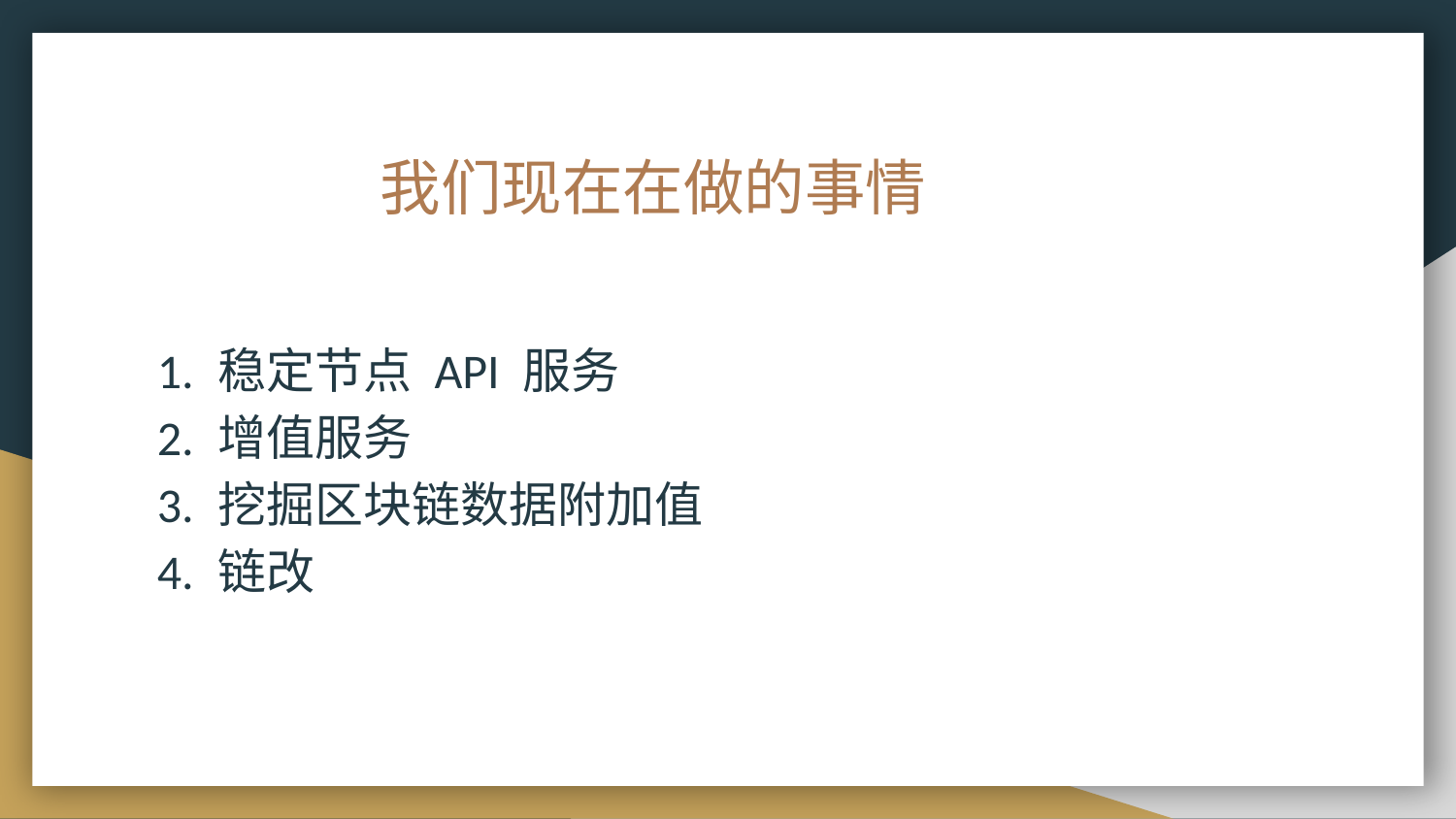

# 我们现在在做的事情
稳定节点 API 服务
增值服务
挖掘区块链数据附加值
链改